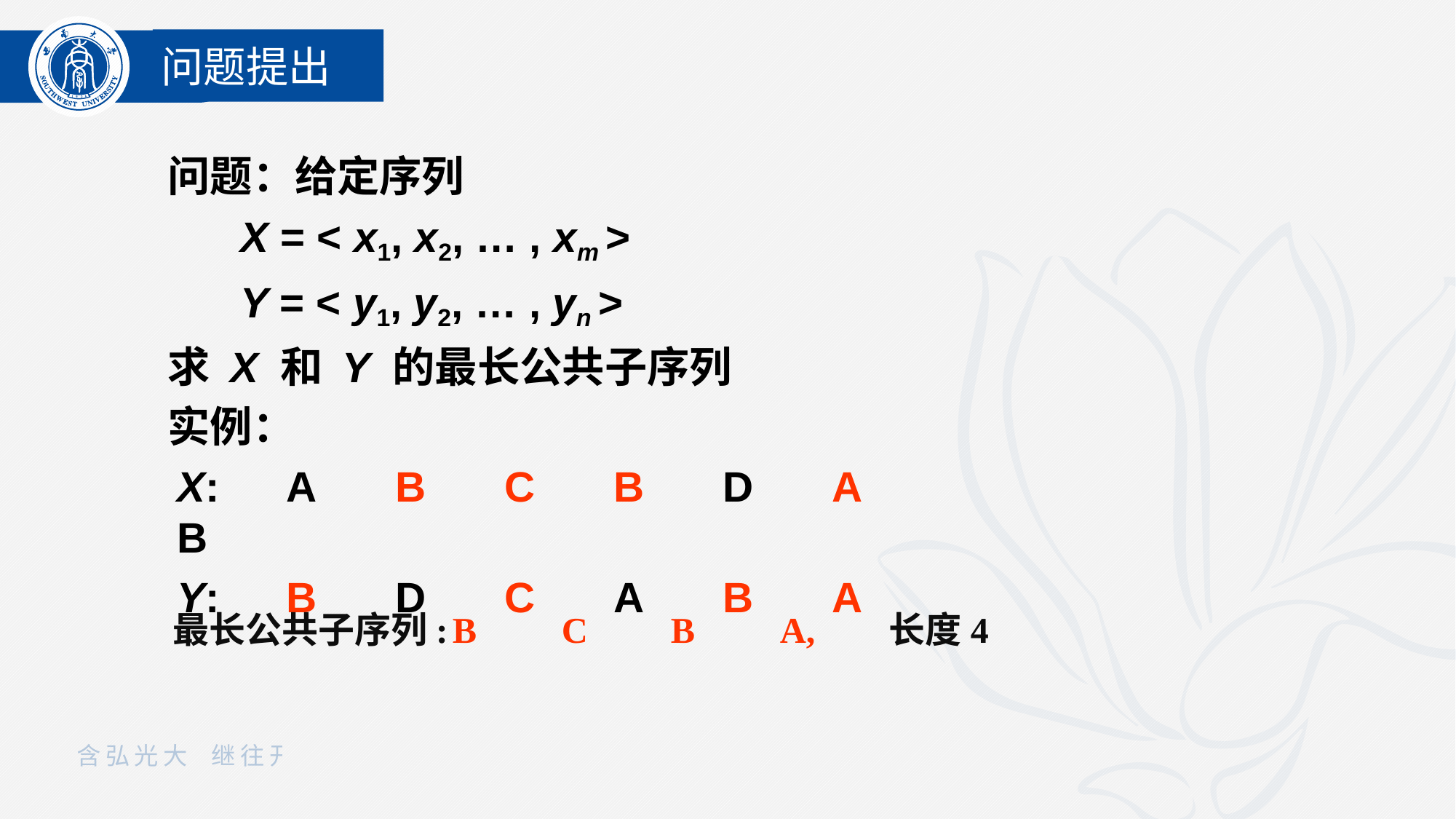

问题提出
问题：给定序列
X = < x1, x2, … , xm >
Y = < y1, y2, … , yn >
求 X 和 Y 的最长公共子序列
实例：
X:	A	B	C	B	D	A	B
Y:	B	D	C	A	B	A
最长公共子序列:
B	C	B	A,	长度4